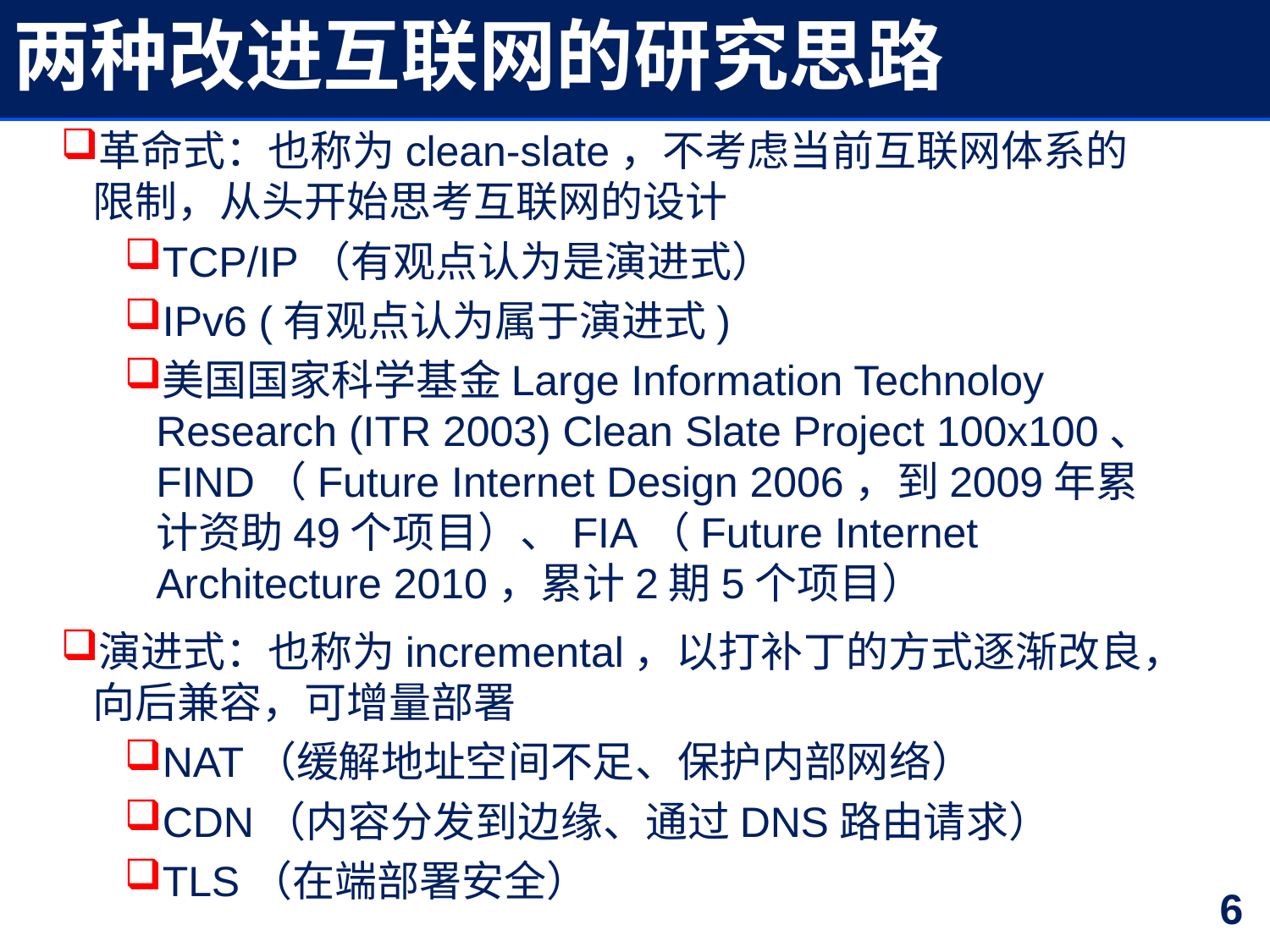

# 两种改进互联网的研究思路
革命式：也称为clean-slate，不考虑当前互联网体系的限制，从头开始思考互联网的设计
TCP/IP（有观点认为是演进式）
IPv6 (有观点认为属于演进式)
美国国家科学基金Large Information Technoloy Research (ITR 2003) Clean Slate Project 100x100、FIND（Future Internet Design 2006，到2009年累计资助49个项目）、FIA（Future Internet Architecture 2010，累计2期5个项目）
演进式：也称为incremental，以打补丁的方式逐渐改良，向后兼容，可增量部署
NAT（缓解地址空间不足、保护内部网络）
CDN（内容分发到边缘、通过DNS路由请求）
TLS（在端部署安全）

6